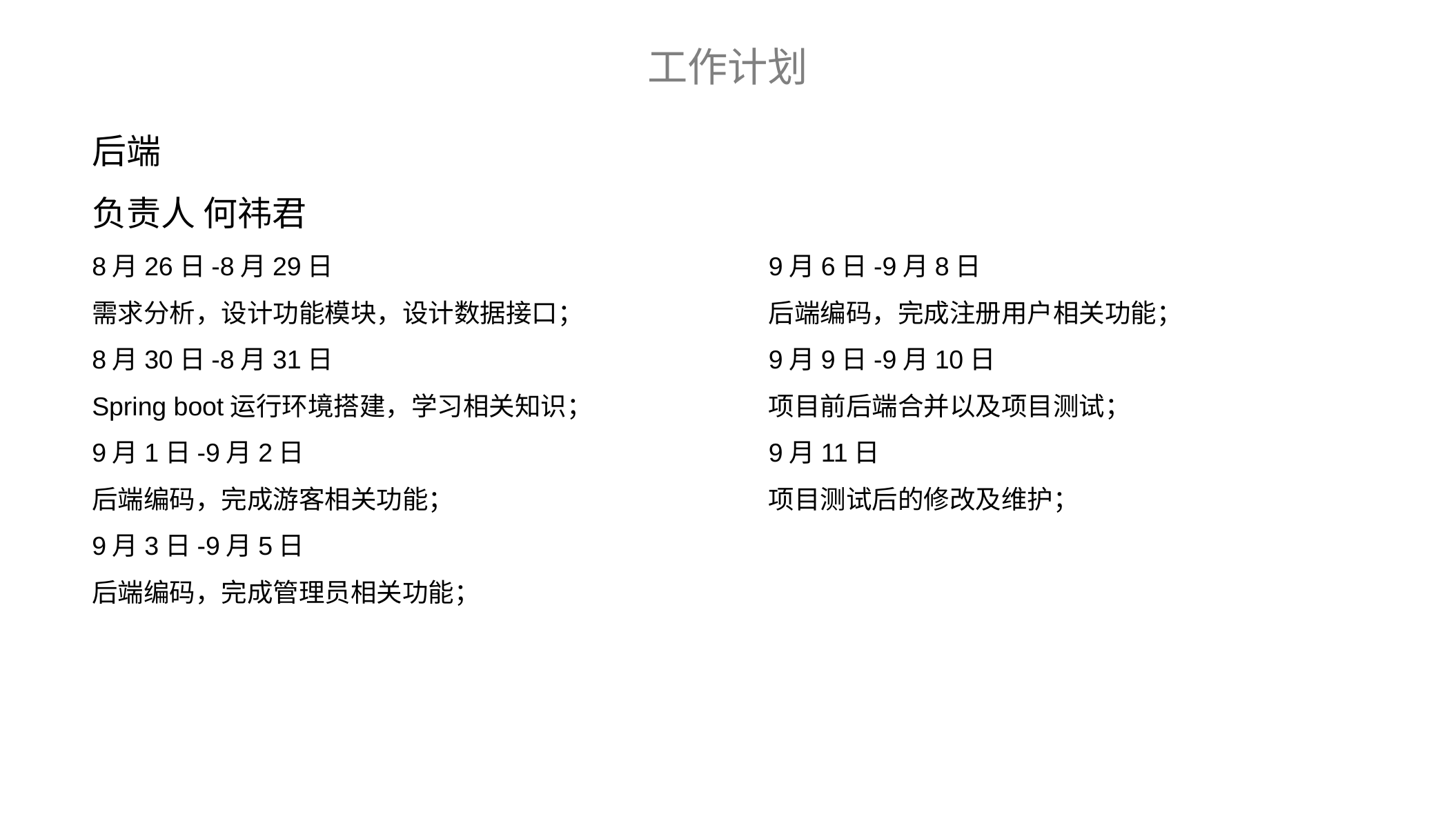

工作计划
后端
负责人 何祎君
9月6日-9月8日
后端编码，完成注册用户相关功能；
9月9日-9月10日
项目前后端合并以及项目测试；
9月11日
项目测试后的修改及维护；
8月26日-8月29日
需求分析，设计功能模块，设计数据接口；
8月30日-8月31日
Spring boot运行环境搭建，学习相关知识；
9月1日-9月2日
后端编码，完成游客相关功能；
9月3日-9月5日
后端编码，完成管理员相关功能；